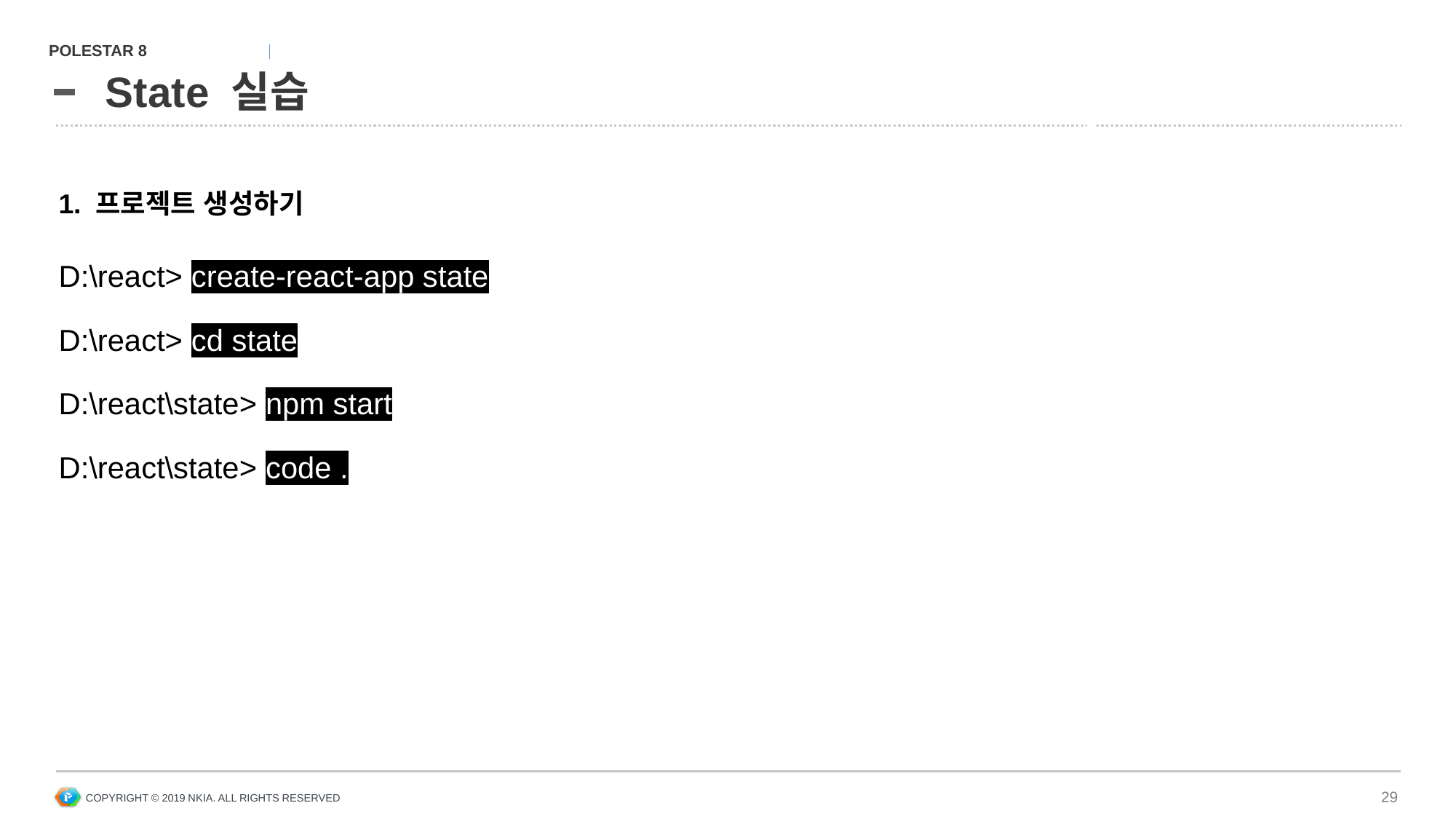

# State 실습
1. 프로젝트 생성하기
D:\react> create-react-app state
D:\react> cd state
D:\react\state> npm start
D:\react\state> code .